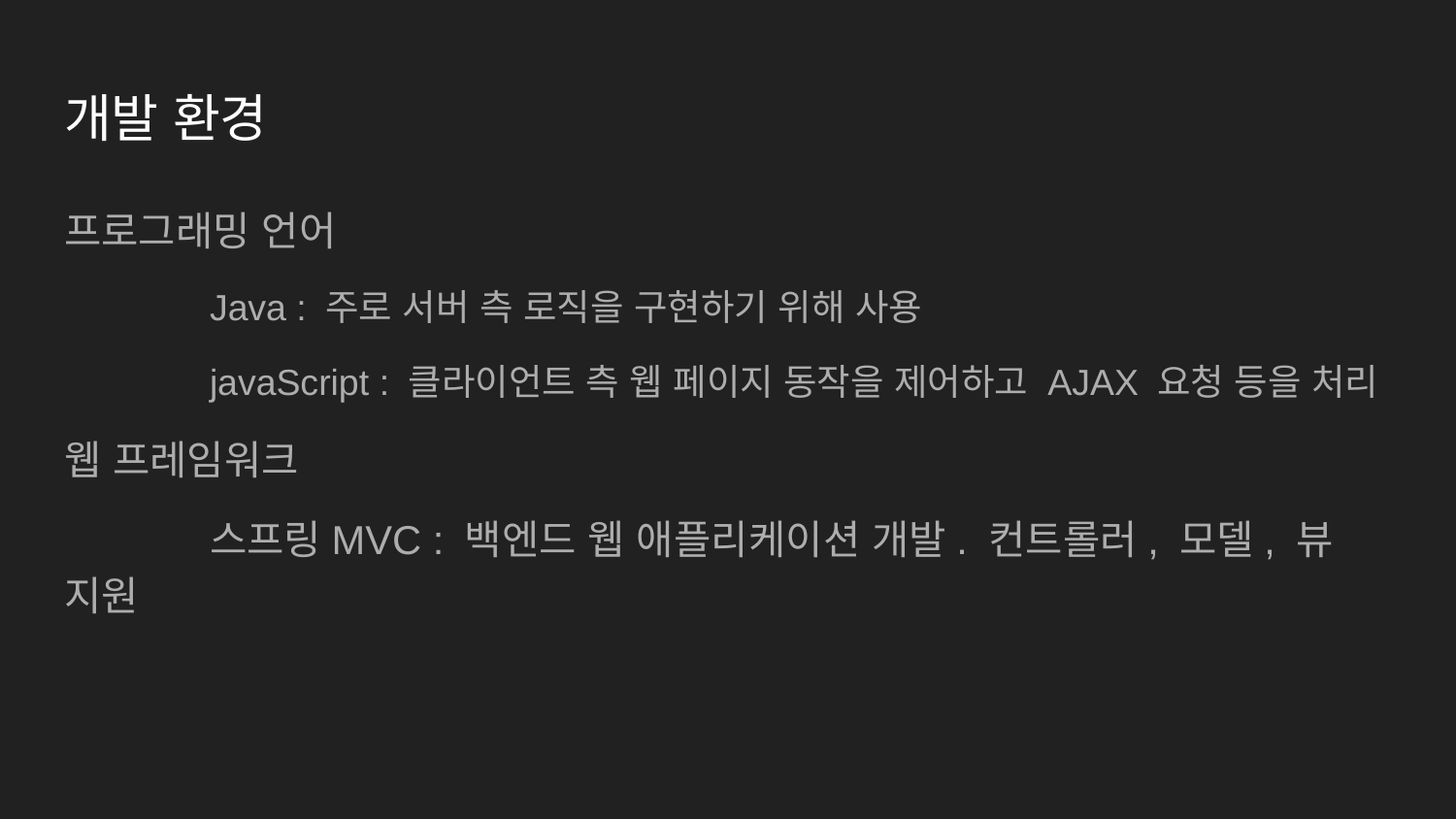

# 개발 환경
프로그래밍 언어
	Java : 주로 서버 측 로직을 구현하기 위해 사용
	javaScript : 클라이언트 측 웹 페이지 동작을 제어하고 AJAX 요청 등을 처리
웹 프레임워크
	스프링MVC : 백엔드 웹 애플리케이션 개발. 컨트롤러, 모델, 뷰 지원